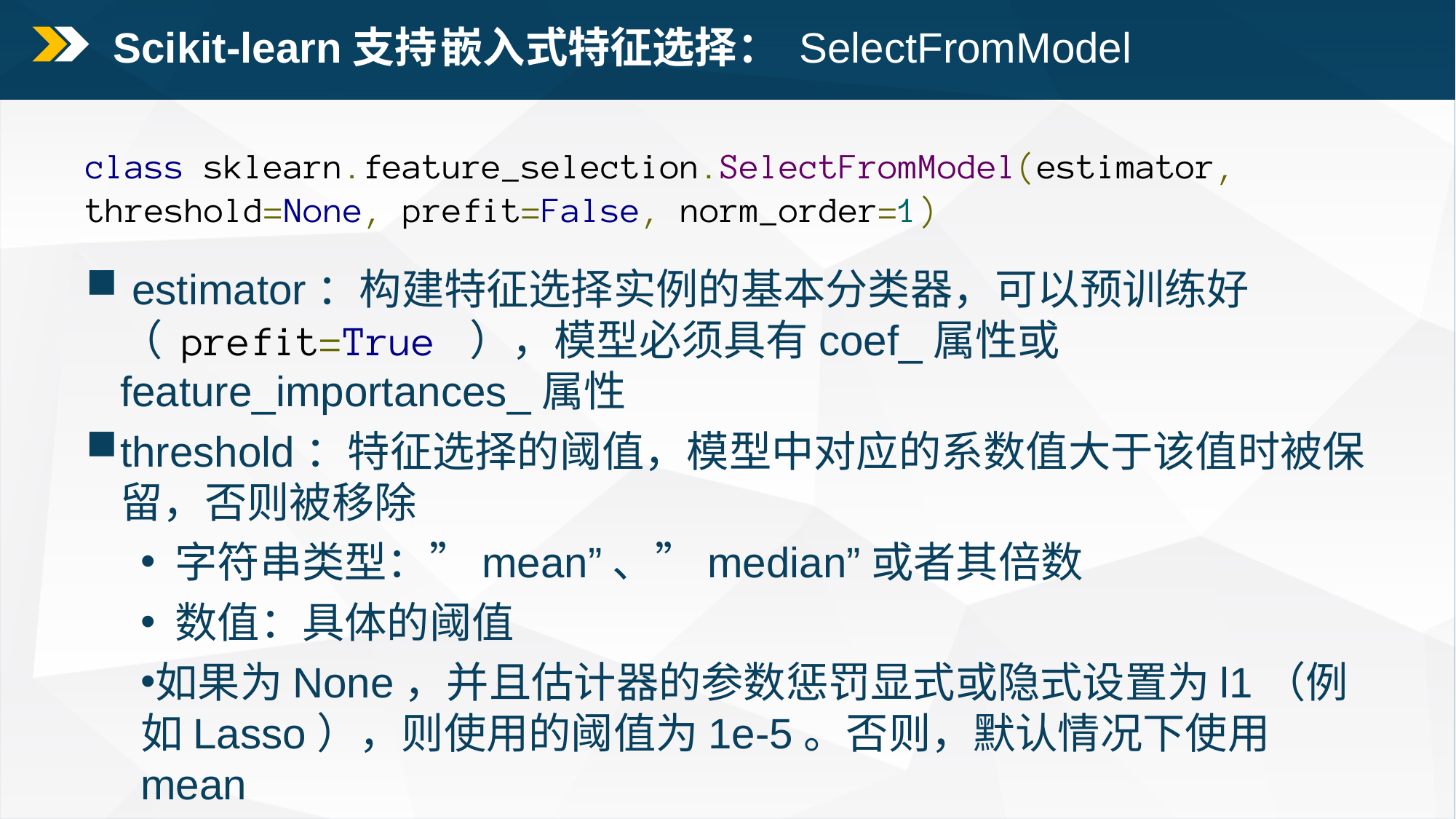

Scikit-learn支持	嵌入式特征选择： SelectFromModel

 estimator：构建特征选择实例的基本分类器，可以预训练好（ prefit=True ），模型必须具有coef_属性或feature_importances_属性
threshold：特征选择的阈值，模型中对应的系数值大于该值时被保留，否则被移除
 字符串类型：”mean”、”median”或者其倍数
 数值：具体的阈值
如果为None，并且估计器的参数惩罚显式或隐式设置为l1（例如Lasso），则使用的阈值为1e-5。否则，默认情况下使用mean
class sklearn.feature_selection.SelectFromModel(estimator, threshold=None, prefit=False, norm_order=1)